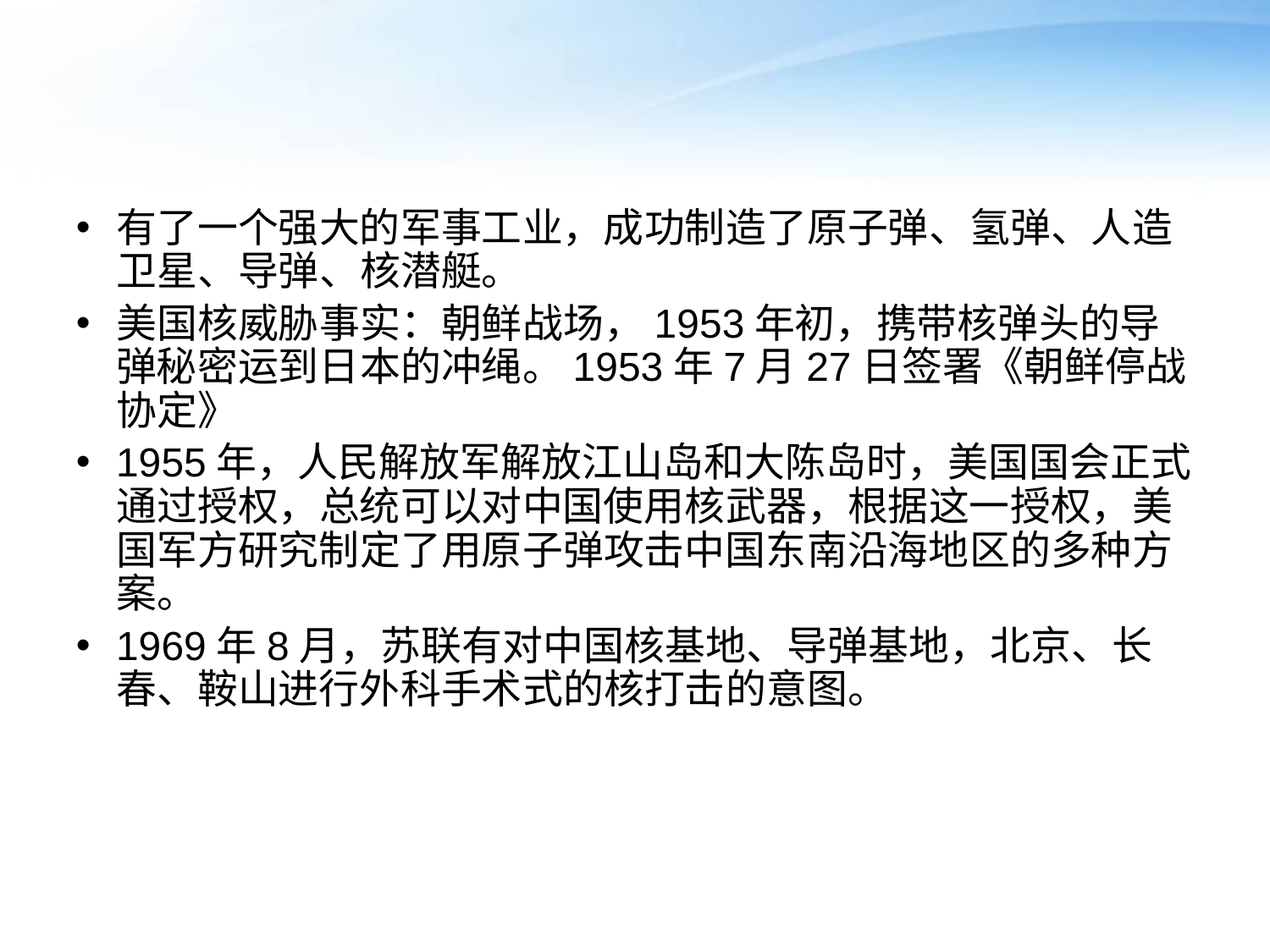

#
有了一个强大的军事工业，成功制造了原子弹、氢弹、人造卫星、导弹、核潜艇。
美国核威胁事实：朝鲜战场，1953年初，携带核弹头的导弹秘密运到日本的冲绳。1953年7月27日签署《朝鲜停战协定》
1955年，人民解放军解放江山岛和大陈岛时，美国国会正式通过授权，总统可以对中国使用核武器，根据这一授权，美国军方研究制定了用原子弹攻击中国东南沿海地区的多种方案。
1969年8月，苏联有对中国核基地、导弹基地，北京、长春、鞍山进行外科手术式的核打击的意图。